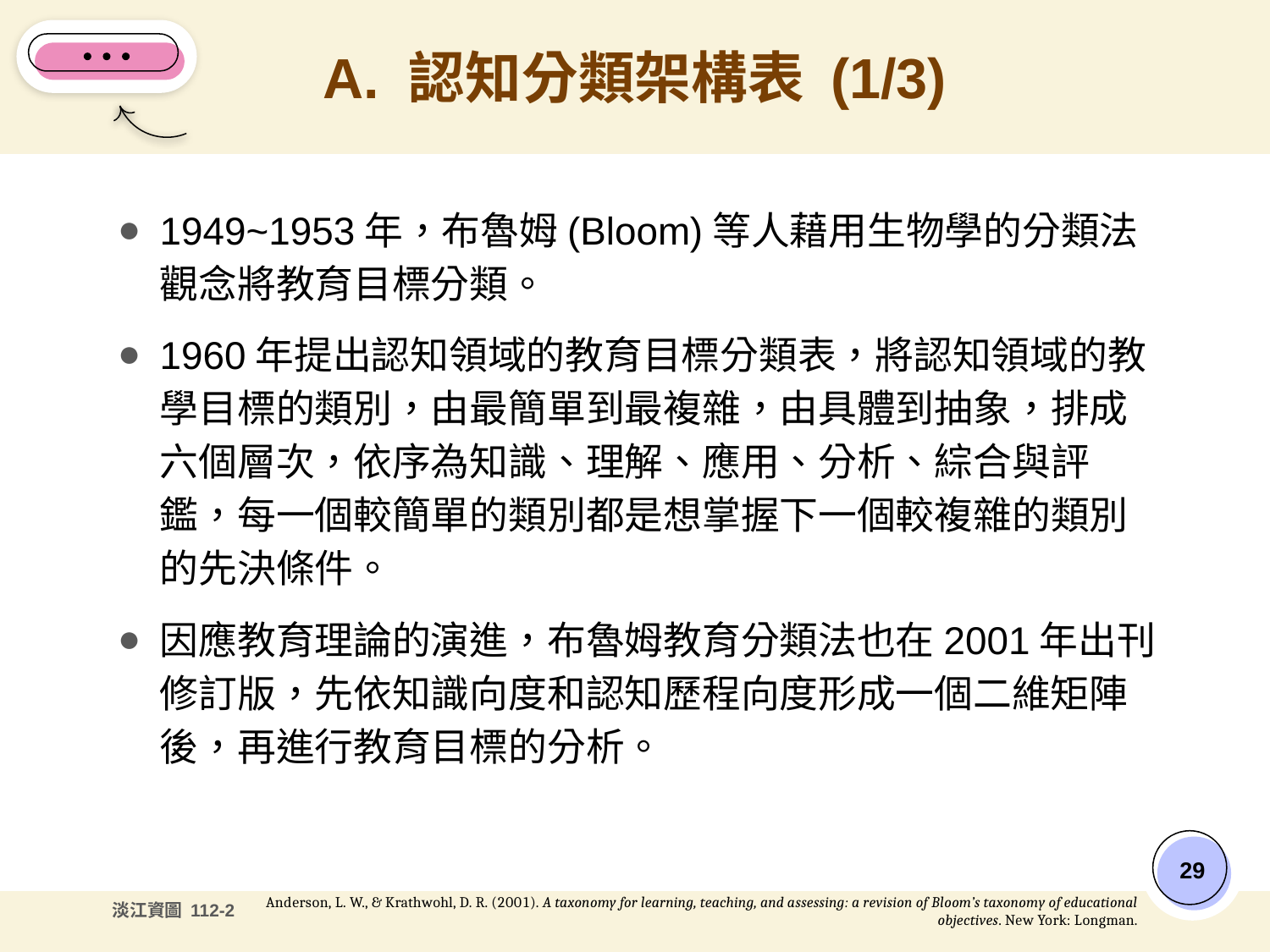

# A. 認知分類架構表 (1/3)
1949~1953年，布魯姆(Bloom)等人藉用生物學的分類法觀念將教育目標分類。
1960年提出認知領域的教育目標分類表，將認知領域的教學目標的類別，由最簡單到最複雜，由具體到抽象，排成六個層次，依序為知識、理解、應用、分析、綜合與評鑑，每一個較簡單的類別都是想掌握下一個較複雜的類別的先決條件。
因應教育理論的演進，布魯姆教育分類法也在2001年出刊修訂版，先依知識向度和認知歷程向度形成一個二維矩陣後，再進行教育目標的分析。
29
Anderson, L. W., & Krathwohl, D. R. (2001). A taxonomy for learning, teaching, and assessing: a revision of Bloom’s taxonomy of educational objectives. New York: Longman.